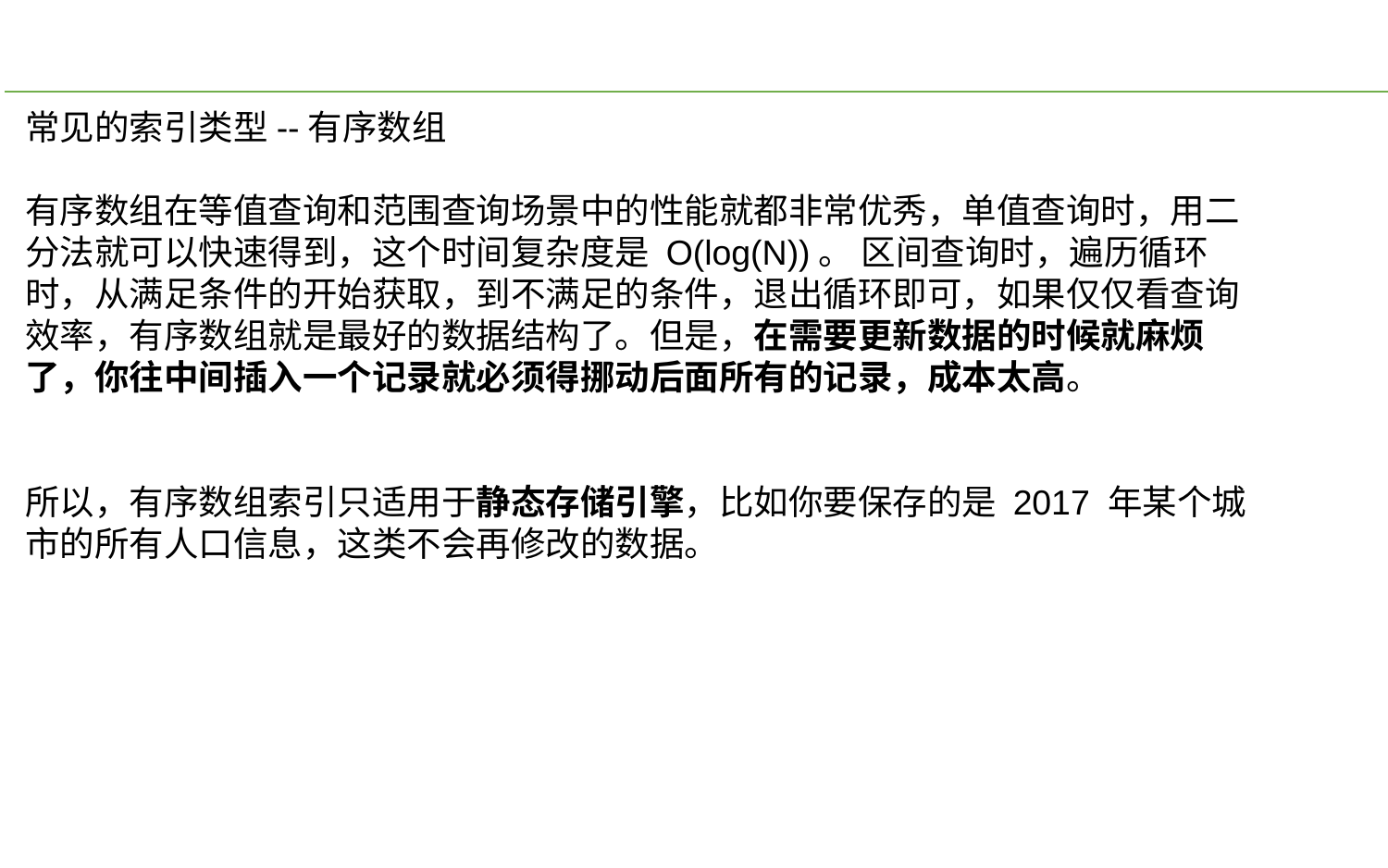

常见的索引类型--有序数组

有序数组在等值查询和范围查询场景中的性能就都非常优秀，单值查询时，用二分法就可以快速得到，这个时间复杂度是 O(log(N))。 区间查询时，遍历循环时，从满足条件的开始获取，到不满足的条件，退出循环即可，如果仅仅看查询效率，有序数组就是最好的数据结构了。但是，在需要更新数据的时候就麻烦了，你往中间插入一个记录就必须得挪动后面所有的记录，成本太高。

所以，有序数组索引只适用于静态存储引擎，比如你要保存的是 2017 年某个城市的所有人口信息，这类不会再修改的数据。